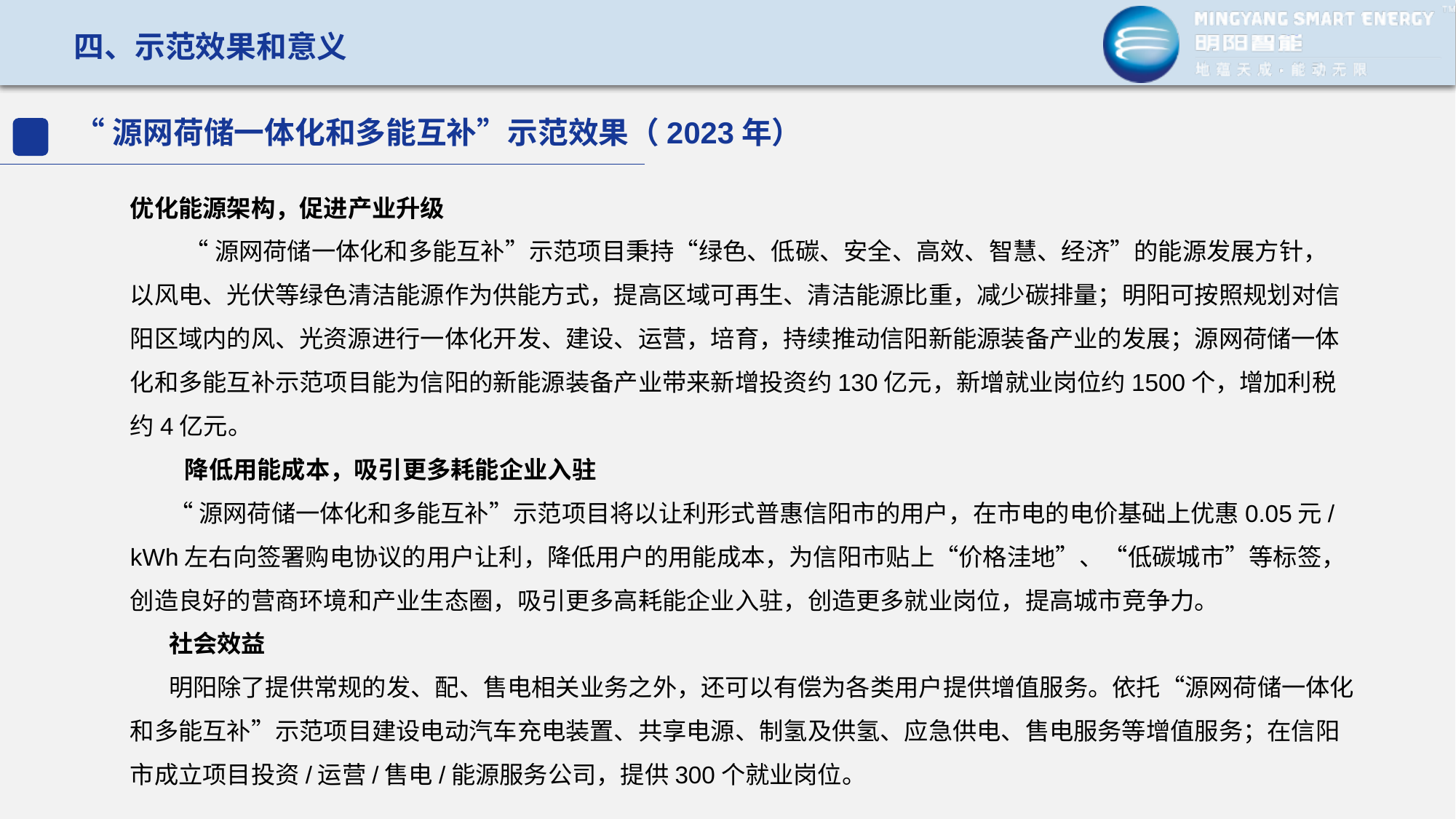

四、示范效果和意义
“源网荷储一体化和多能互补”示范效果（2023年）

优化能源架构，促进产业升级
“源网荷储一体化和多能互补”示范项目秉持“绿色、低碳、安全、高效、智慧、经济”的能源发展方针， 以风电、光伏等绿色清洁能源作为供能方式，提高区域可再生、清洁能源比重，减少碳排量；明阳可按照规划对信阳区域内的风、光资源进行一体化开发、建设、运营，培育，持续推动信阳新能源装备产业的发展；源网荷储一体化和多能互补示范项目能为信阳的新能源装备产业带来新增投资约130亿元，新增就业岗位约1500个，增加利税约4亿元。
降低用能成本，吸引更多耗能企业入驻
“源网荷储一体化和多能互补”示范项目将以让利形式普惠信阳市的用户，在市电的电价基础上优惠0.05元/kWh左右向签署购电协议的用户让利，降低用户的用能成本，为信阳市贴上“价格洼地”、“低碳城市”等标签，创造良好的营商环境和产业生态圈，吸引更多高耗能企业入驻，创造更多就业岗位，提高城市竞争力。
社会效益
明阳除了提供常规的发、配、售电相关业务之外，还可以有偿为各类用户提供增值服务。依托“源网荷储一体化和多能互补”示范项目建设电动汽车充电装置、共享电源、制氢及供氢、应急供电、售电服务等增值服务；在信阳市成立项目投资/运营/售电/能源服务公司，提供300个就业岗位。